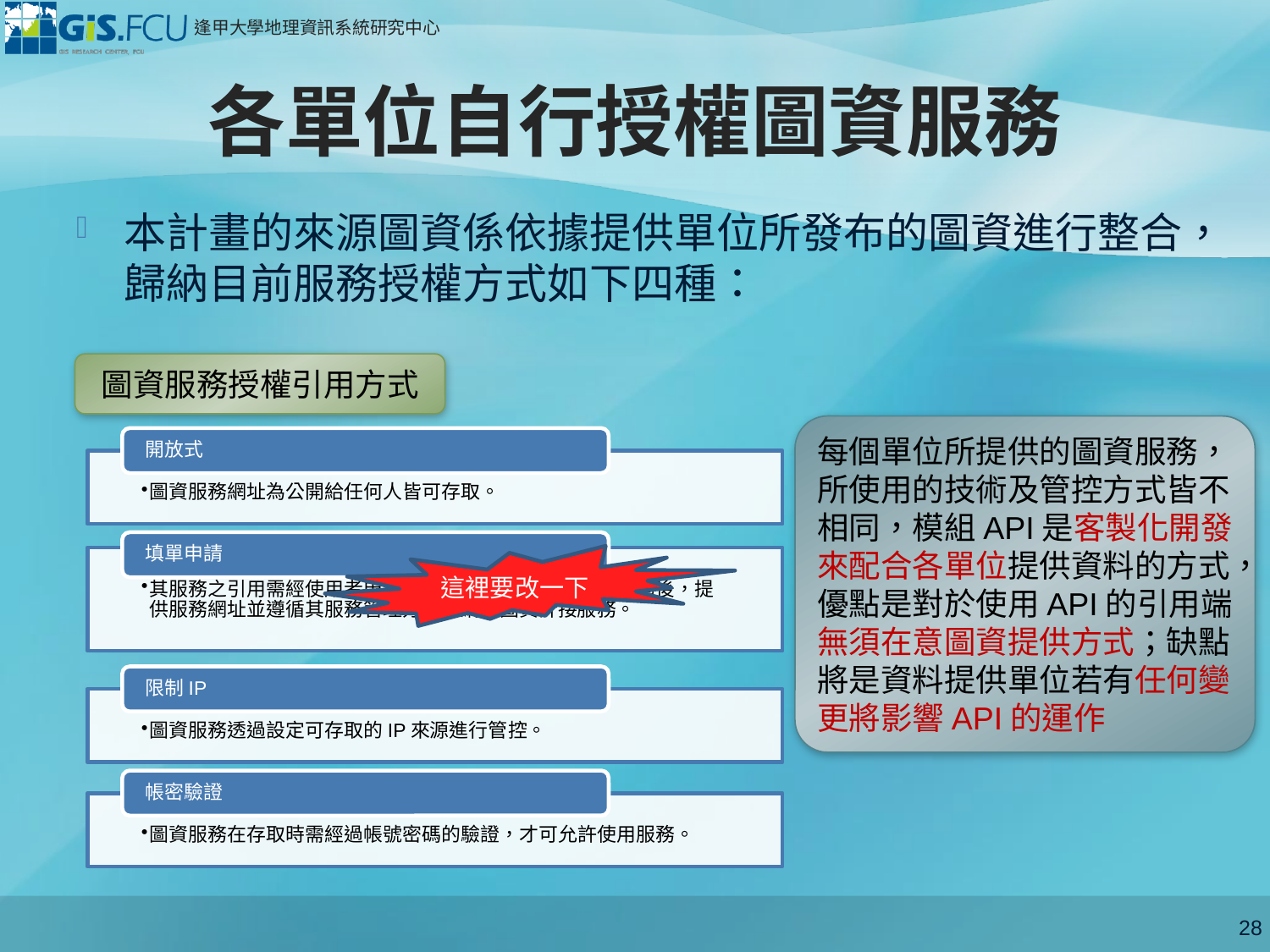

# 各單位自行授權圖資服務
本計畫的來源圖資係依據提供單位所發布的圖資進行整合，歸納目前服務授權方式如下四種：
圖資服務授權引用方式
圖資服務網址為公開給任何人皆可存取。
開放式
其服務之引用需經使用者申請，經權責機關或授權審核通過後，提供服務網址並遵循其服務管理方式之網路圖資介接服務。
填單申請
圖資服務透過設定可存取的IP來源進行管控。
限制IP
圖資服務在存取時需經過帳號密碼的驗證，才可允許使用服務。
帳密驗證
每個單位所提供的圖資服務，所使用的技術及管控方式皆不相同，模組API是客製化開發來配合各單位提供資料的方式，優點是對於使用API的引用端無須在意圖資提供方式；缺點將是資料提供單位若有任何變更將影響API的運作
這裡要改一下
28